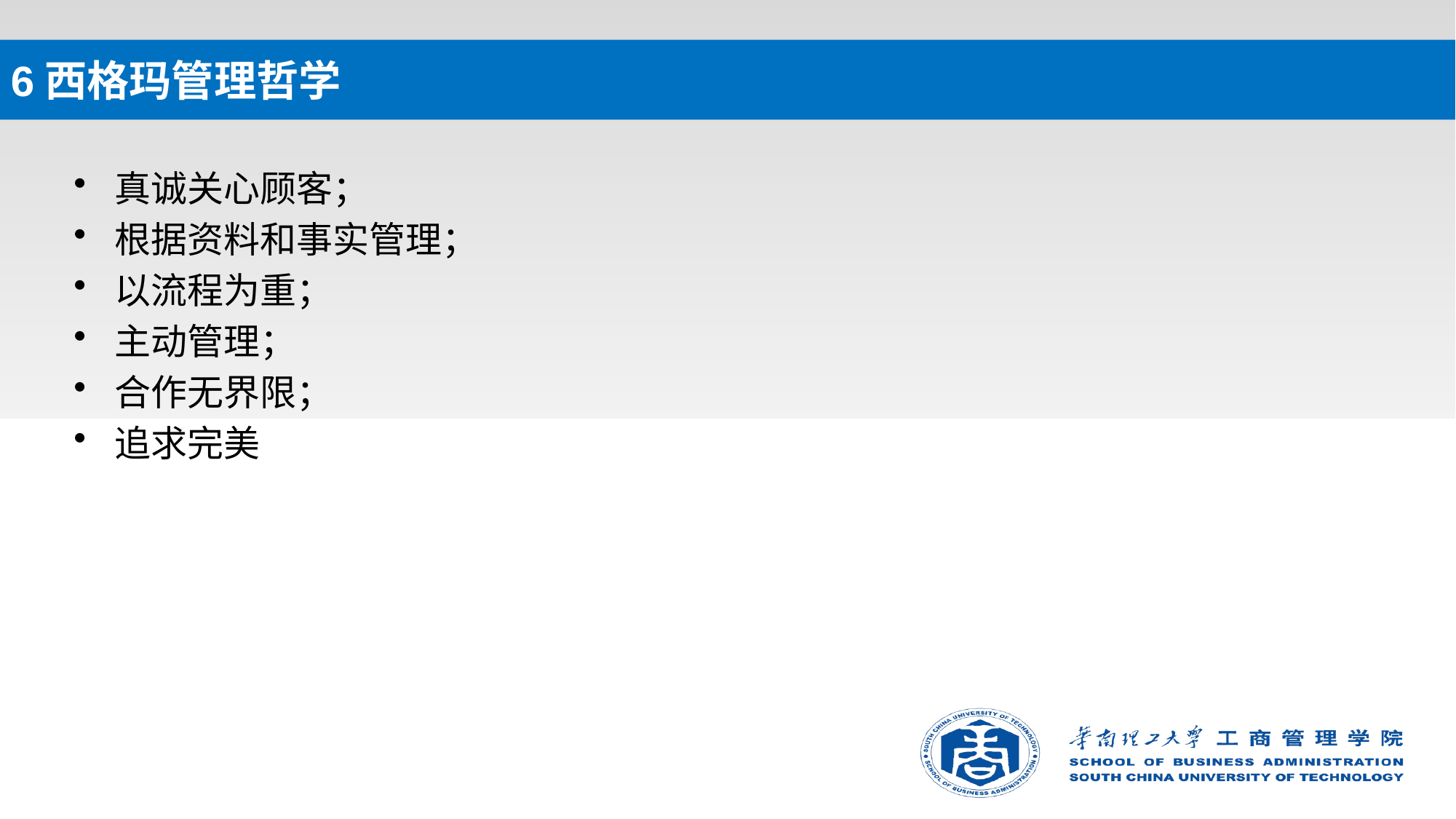

# 6西格玛管理哲学
真诚关心顾客；
根据资料和事实管理；
以流程为重；
主动管理；
合作无界限；
追求完美